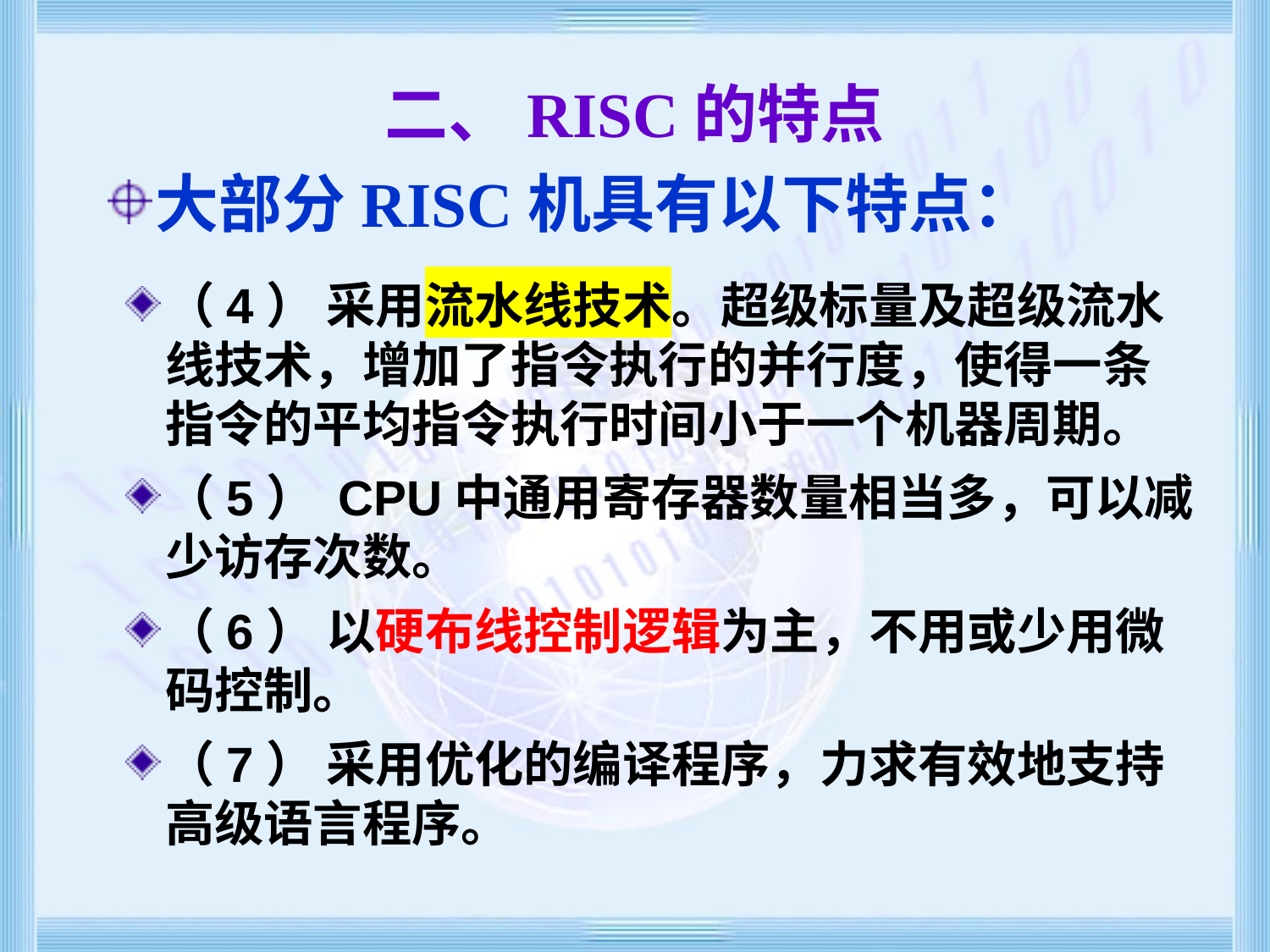

# 二、RISC的特点
大部分RISC机具有以下特点：
（4） 采用流水线技术。超级标量及超级流水线技术，增加了指令执行的并行度，使得一条指令的平均指令执行时间小于一个机器周期。
（5） CPU中通用寄存器数量相当多，可以减少访存次数。
（6） 以硬布线控制逻辑为主，不用或少用微码控制。
（7） 采用优化的编译程序，力求有效地支持高级语言程序。

64